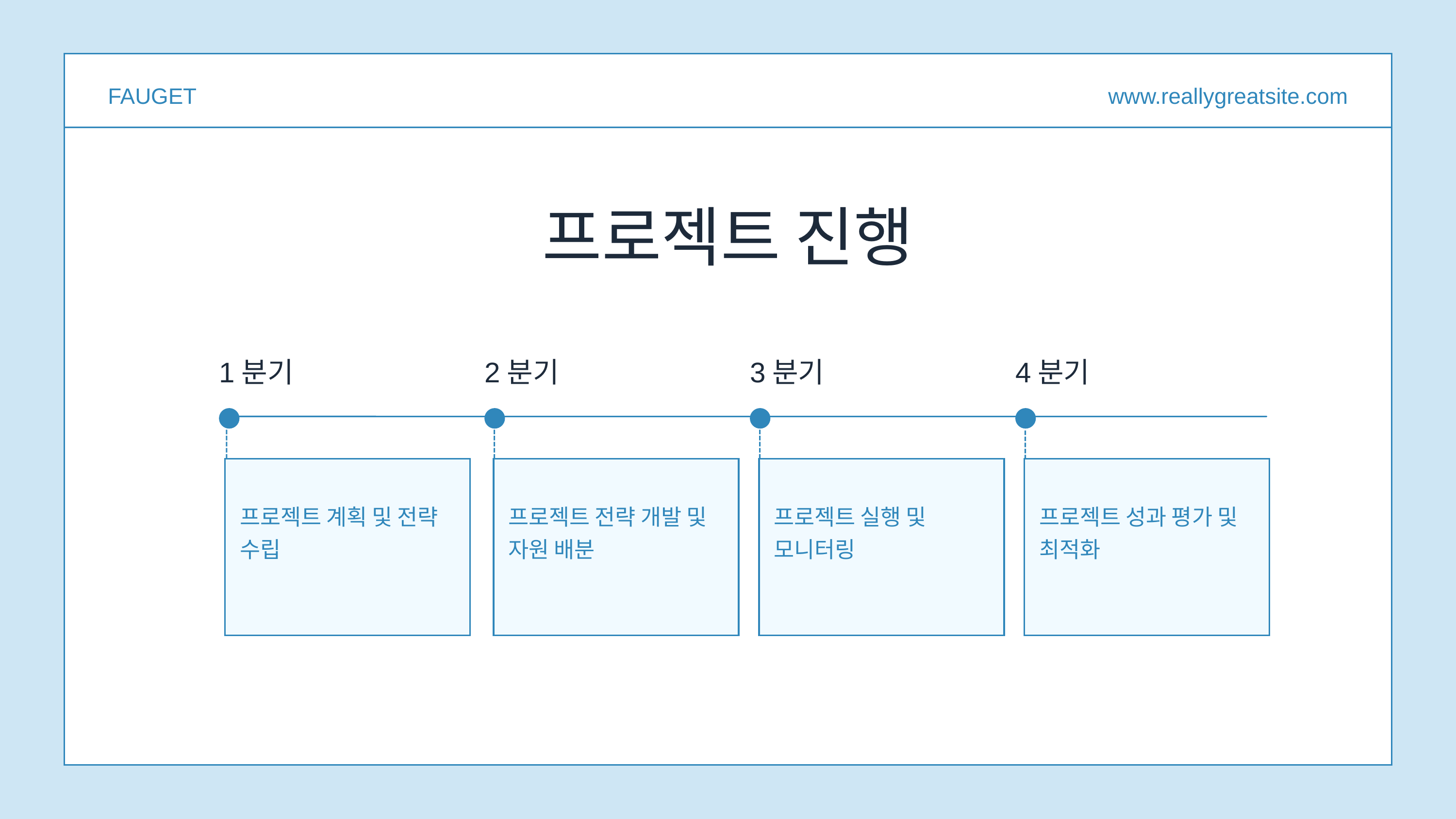

FAUGET
www.reallygreatsite.com

프로젝트 진행
1분기
2분기
3분기
4분기

프로젝트 계획 및 전략 수립
프로젝트 전략 개발 및 자원 배분
프로젝트 실행 및 모니터링
프로젝트 성과 평가 및 최적화